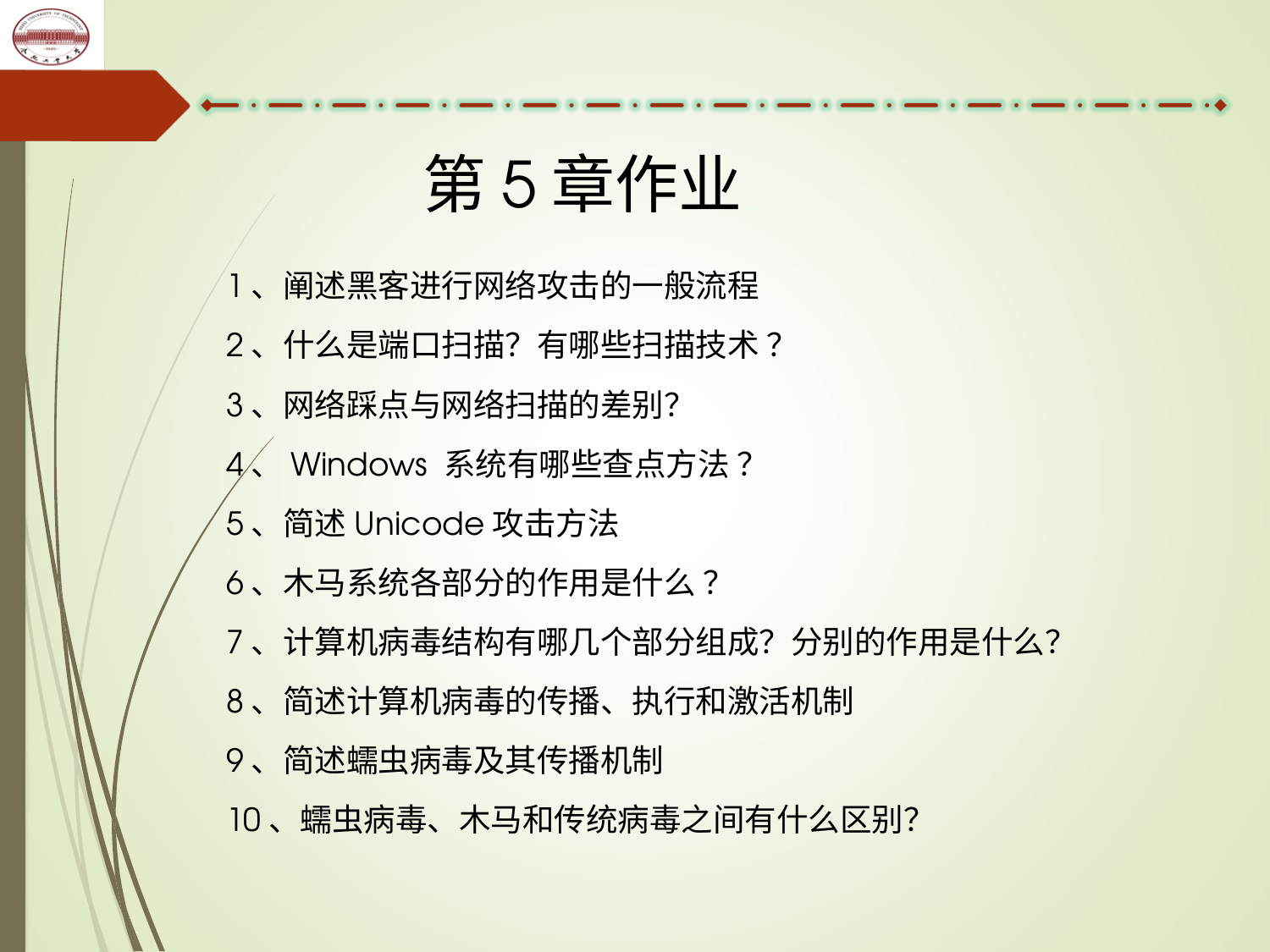

第5章作业
1、阐述黑客进行网络攻击的一般流程
2、什么是端口扫描？有哪些扫描技术 ？
3、网络踩点与网络扫描的差别？
4、Windows 系统有哪些查点方法 ？
5、简述Unicode攻击方法
6、木马系统各部分的作用是什么 ？
7、计算机病毒结构有哪几个部分组成？分别的作用是什么？
8、简述计算机病毒的传播、执行和激活机制
9、简述蠕虫病毒及其传播机制
10、蠕虫病毒、木马和传统病毒之间有什么区别？